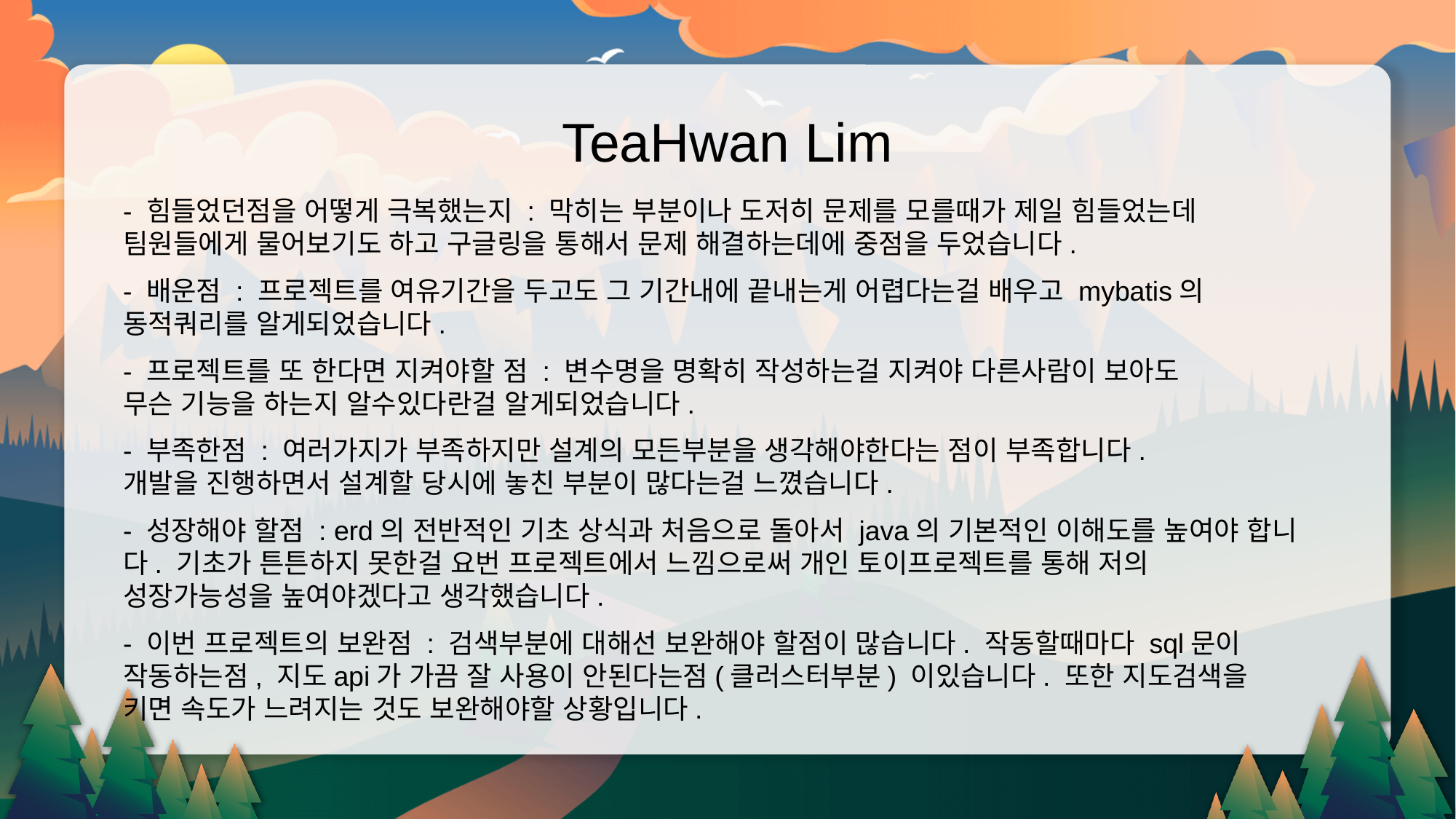

TeaHwan Lim
- 힘들었던점을 어떻게 극복했는지 : 막히는 부분이나 도저히 문제를 모를때가 제일 힘들었는데
팀원들에게 물어보기도 하고 구글링을 통해서 문제 해결하는데에 중점을 두었습니다.

- 배운점 : 프로젝트를 여유기간을 두고도 그 기간내에 끝내는게 어렵다는걸 배우고 mybatis의
동적쿼리를 알게되었습니다.

- 프로젝트를 또 한다면 지켜야할 점 : 변수명을 명확히 작성하는걸 지켜야 다른사람이 보아도
무슨 기능을 하는지 알수있다란걸 알게되었습니다.

- 부족한점 : 여러가지가 부족하지만 설계의 모든부분을 생각해야한다는 점이 부족합니다.
개발을 진행하면서 설계할 당시에 놓친 부분이 많다는걸 느꼈습니다.

- 성장해야 할점 : erd의 전반적인 기초 상식과 처음으로 돌아서 java의 기본적인 이해도를 높여야 합니다. 기초가 튼튼하지 못한걸 요번 프로젝트에서 느낌으로써 개인 토이프로젝트를 통해 저의
성장가능성을 높여야겠다고 생각했습니다.

- 이번 프로젝트의 보완점 : 검색부분에 대해선 보완해야 할점이 많습니다. 작동할때마다 sql문이 작동하는점, 지도api가 가끔 잘 사용이 안된다는점(클러스터부분) 이있습니다. 또한 지도검색을
키면 속도가 느려지는 것도 보완해야할 상황입니다.